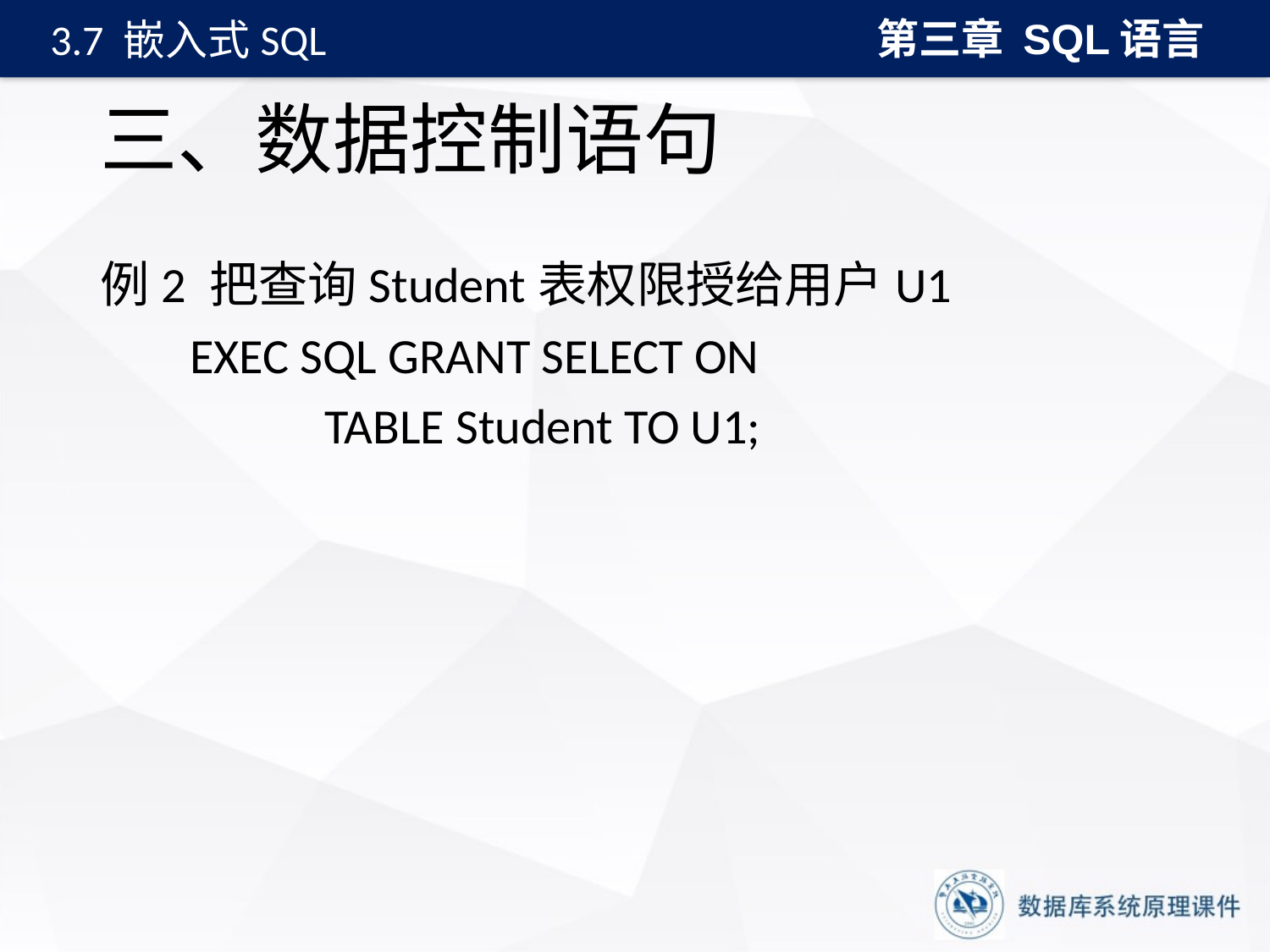

第三章 SQL语言
3.7 嵌入式SQL
# 三、数据控制语句
例2 把查询Student表权限授给用户U1
        EXEC SQL GRANT SELECT ON
                    TABLE Student TO U1;